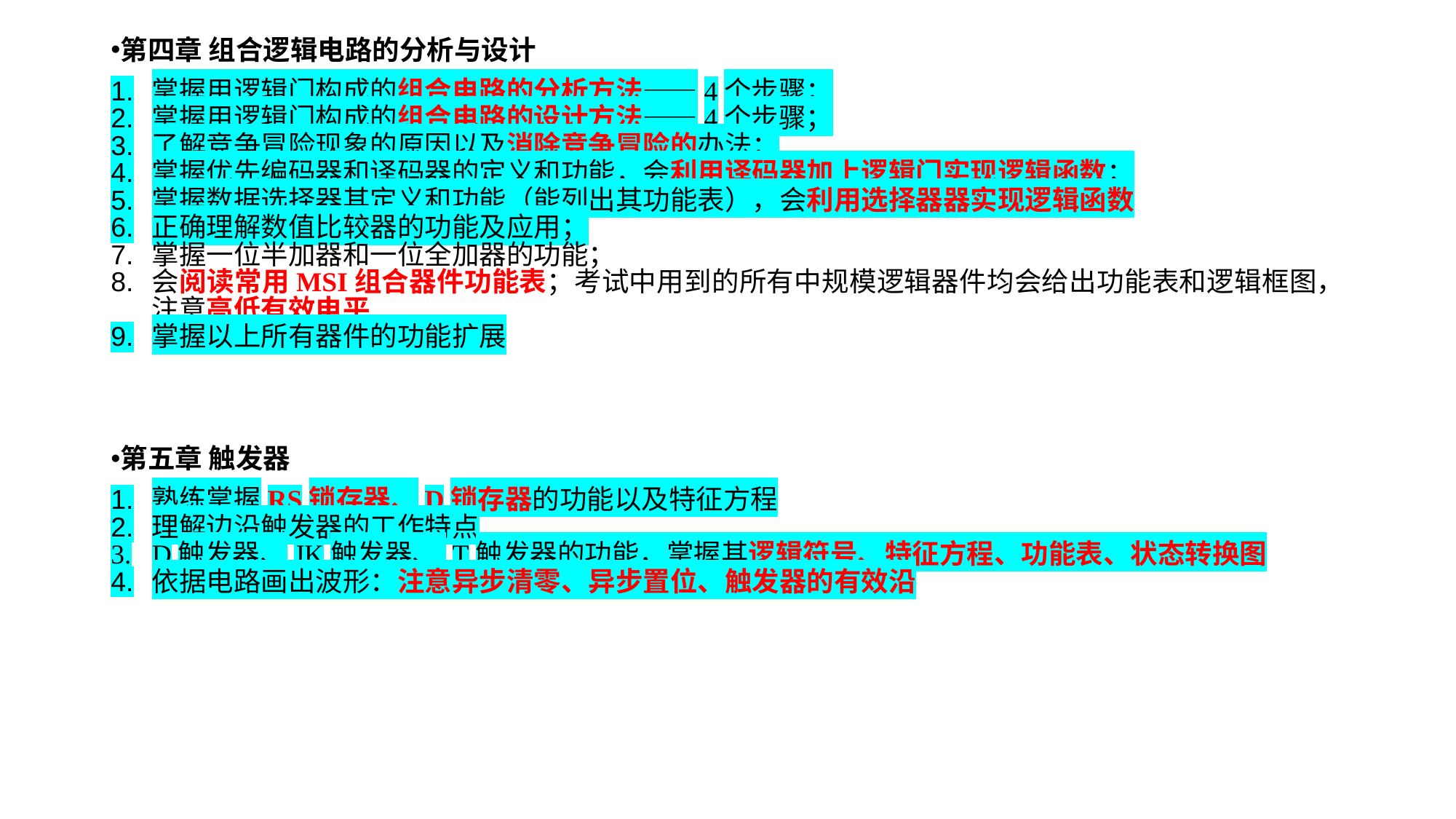

第四章 组合逻辑电路的分析与设计
掌握用逻辑门构成的组合电路的分析方法――4个步骤；
掌握用逻辑门构成的组合电路的设计方法――4个步骤；
了解竞争冒险现象的原因以及消除竞争冒险的办法；
掌握优先编码器和译码器的定义和功能，会利用译码器加上逻辑门实现逻辑函数；
掌握数据选择器其定义和功能（能列出其功能表），会利用选择器器实现逻辑函数
正确理解数值比较器的功能及应用；
掌握一位半加器和一位全加器的功能；
会阅读常用MSI组合器件功能表；考试中用到的所有中规模逻辑器件均会给出功能表和逻辑框图，注意高低有效电平
掌握以上所有器件的功能扩展

第五章 触发器
熟练掌握RS锁存器、D锁存器的功能以及特征方程
理解边沿触发器的工作特点
D触发器、JK触发器、 T触发器的功能，掌握其逻辑符号、特征方程、功能表、状态转换图
依据电路画出波形：注意异步清零、异步置位、触发器的有效沿